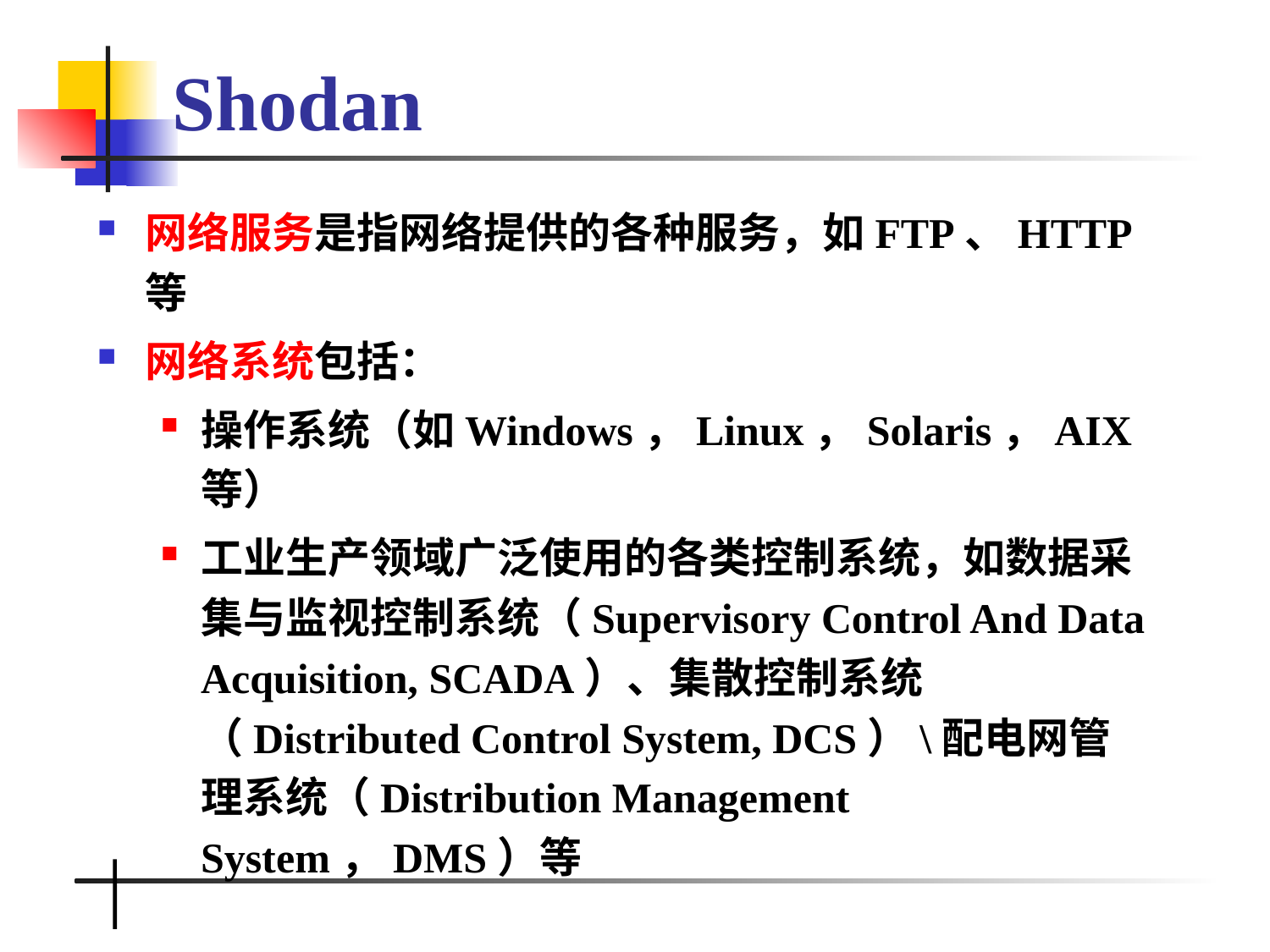

# Shodan
网络服务是指网络提供的各种服务，如FTP、HTTP等
网络系统包括：
操作系统（如Windows，Linux，Solaris，AIX等）
工业生产领域广泛使用的各类控制系统，如数据采集与监视控制系统（Supervisory Control And Data Acquisition, SCADA）、集散控制系统（Distributed Control System, DCS）\配电网管理系统（Distribution Management System，DMS）等